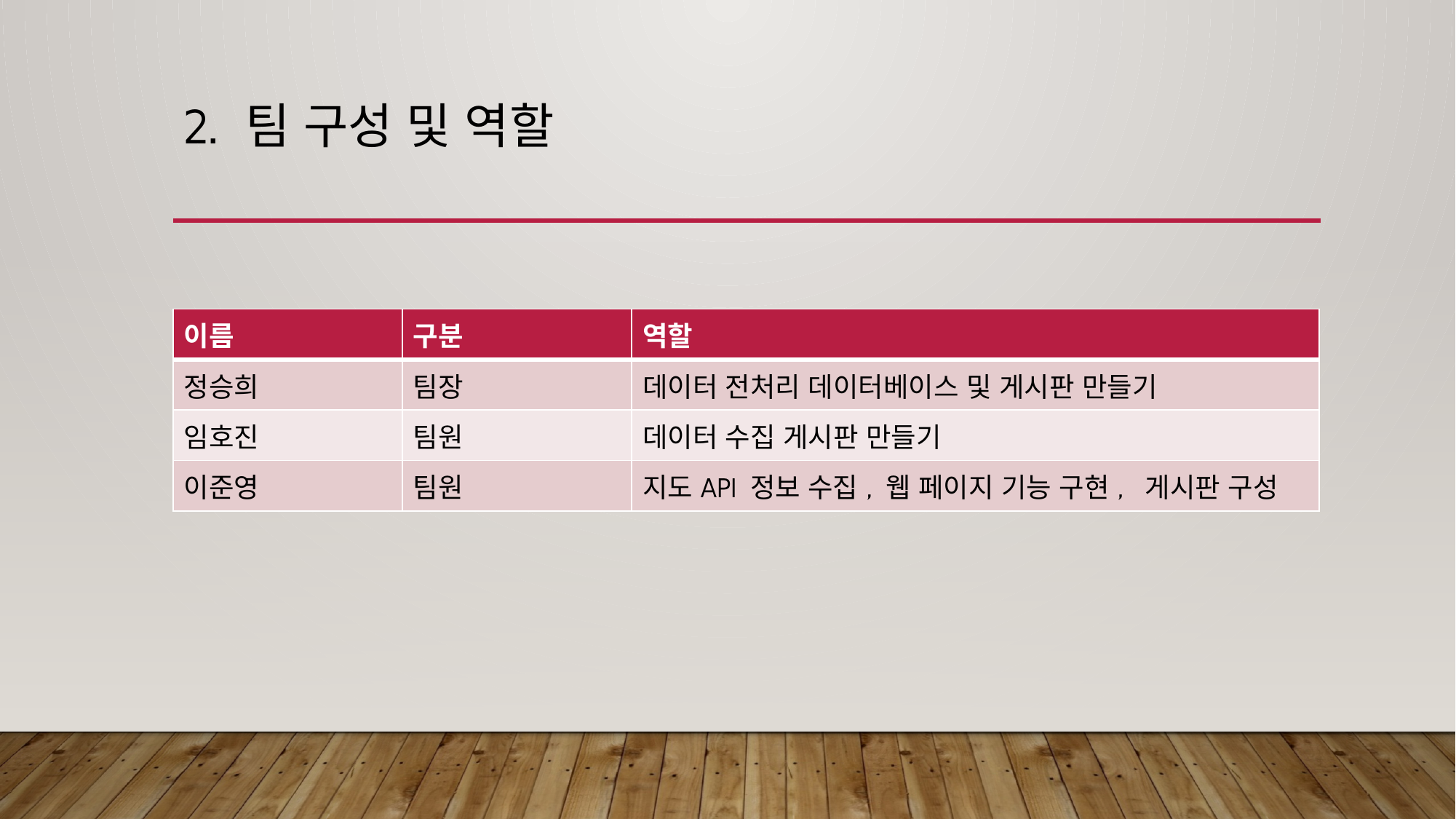

# 2. 팀 구성 및 역할
| 이름 | 구분 | 역할 |
| --- | --- | --- |
| 정승희 | 팀장 | 데이터 전처리 데이터베이스 및 게시판 만들기 |
| 임호진 | 팀원 | 데이터 수집 게시판 만들기 |
| 이준영 | 팀원 | 지도API 정보 수집, 웹 페이지 기능 구현, 게시판 구성 |